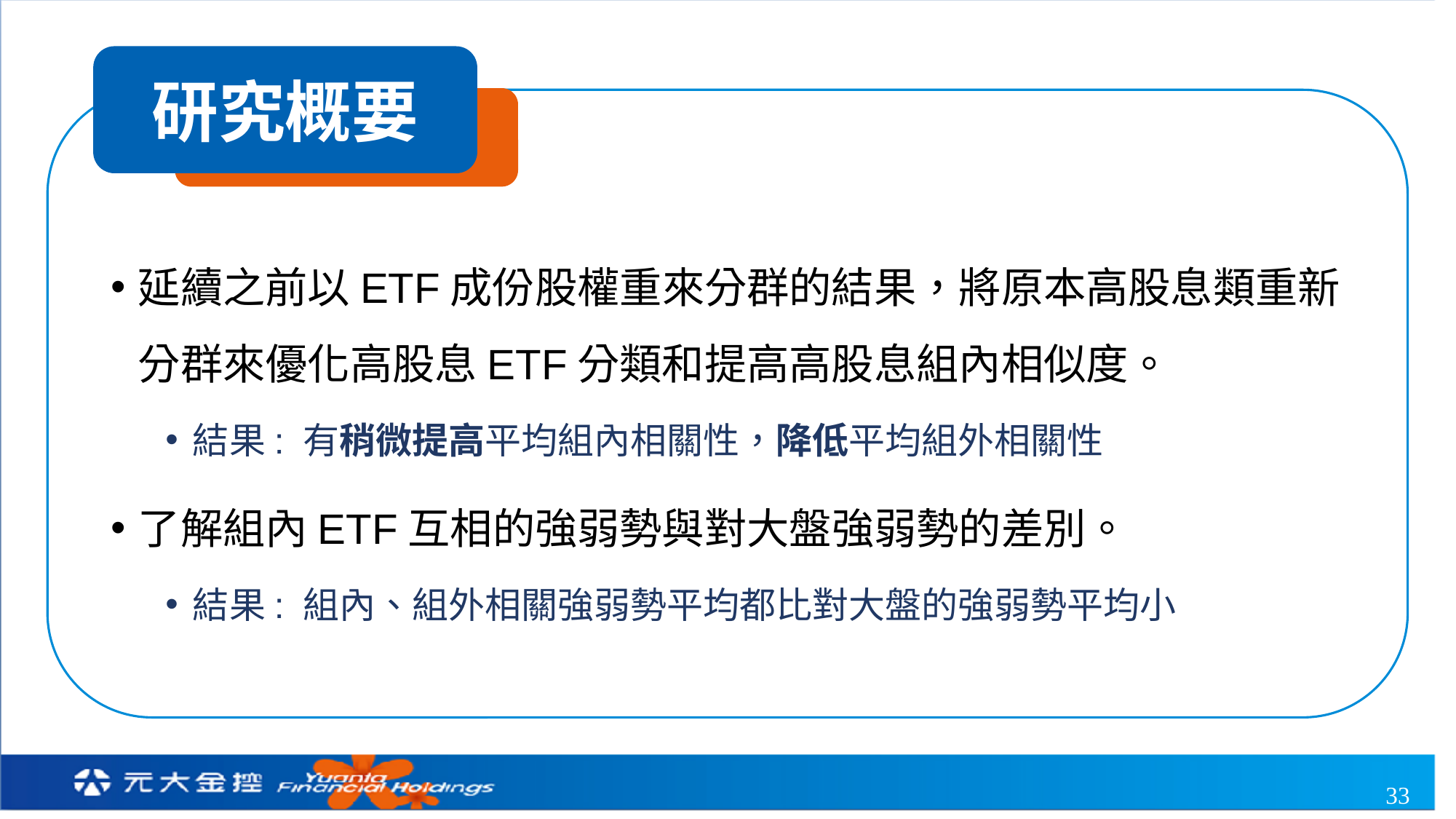

研究概要

延續之前以ETF成份股權重來分群的結果，將原本高股息類重新分群來優化高股息ETF分類和提高高股息組內相似度。
結果: 有稍微提高平均組內相關性，降低平均組外相關性
了解組內ETF互相的強弱勢與對大盤強弱勢的差別。
結果: 組內、組外相關強弱勢平均都比對大盤的強弱勢平均小
33